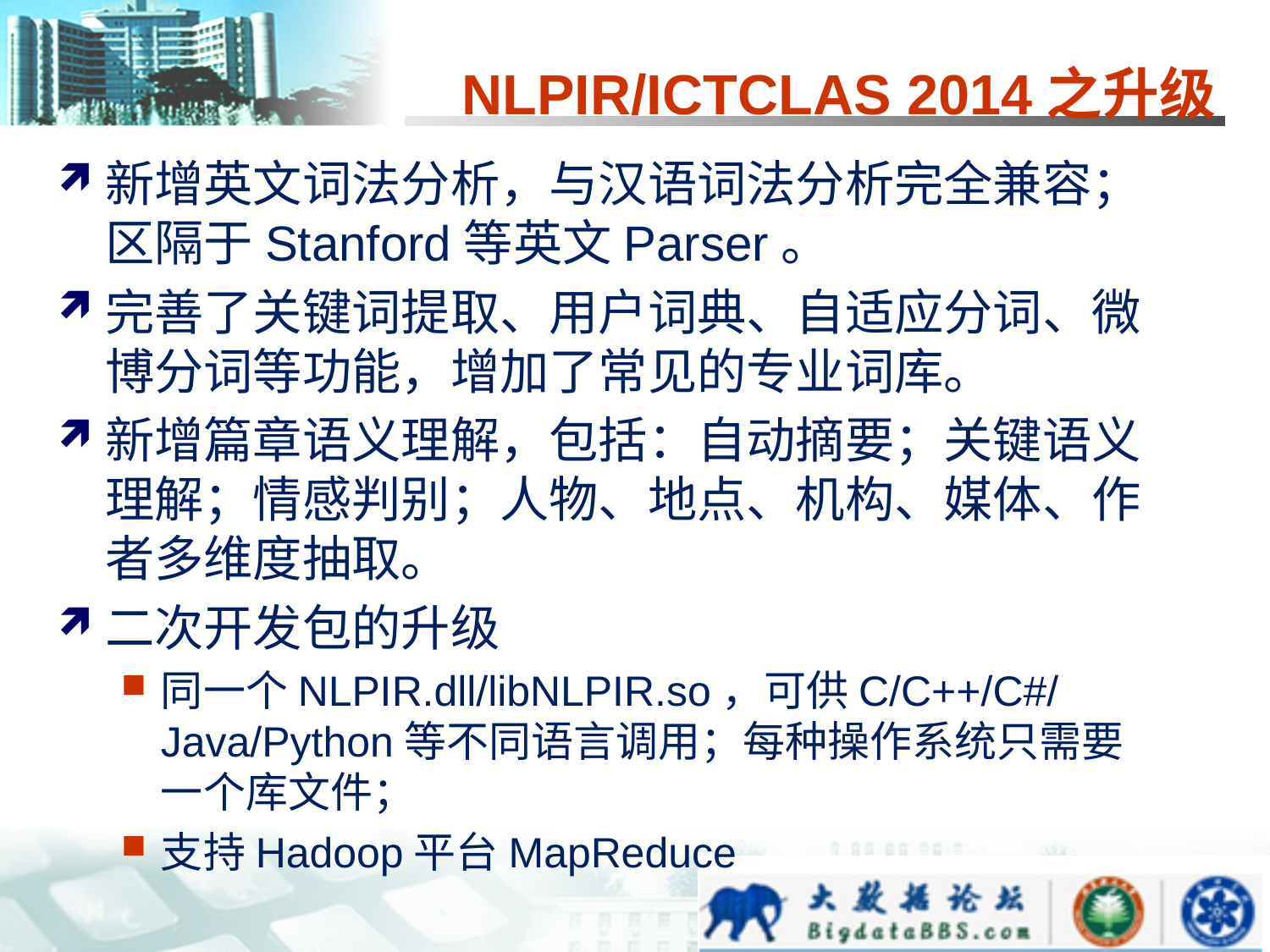

NLPIR/ICTCLAS 2014之升级
新增英文词法分析，与汉语词法分析完全兼容；区隔于Stanford等英文Parser。
完善了关键词提取、用户词典、自适应分词、微博分词等功能，增加了常见的专业词库。
新增篇章语义理解，包括：自动摘要；关键语义理解；情感判别；人物、地点、机构、媒体、作者多维度抽取。
二次开发包的升级
同一个NLPIR.dll/libNLPIR.so，可供C/C++/C#/Java/Python等不同语言调用；每种操作系统只需要一个库文件；
支持Hadoop平台MapReduce